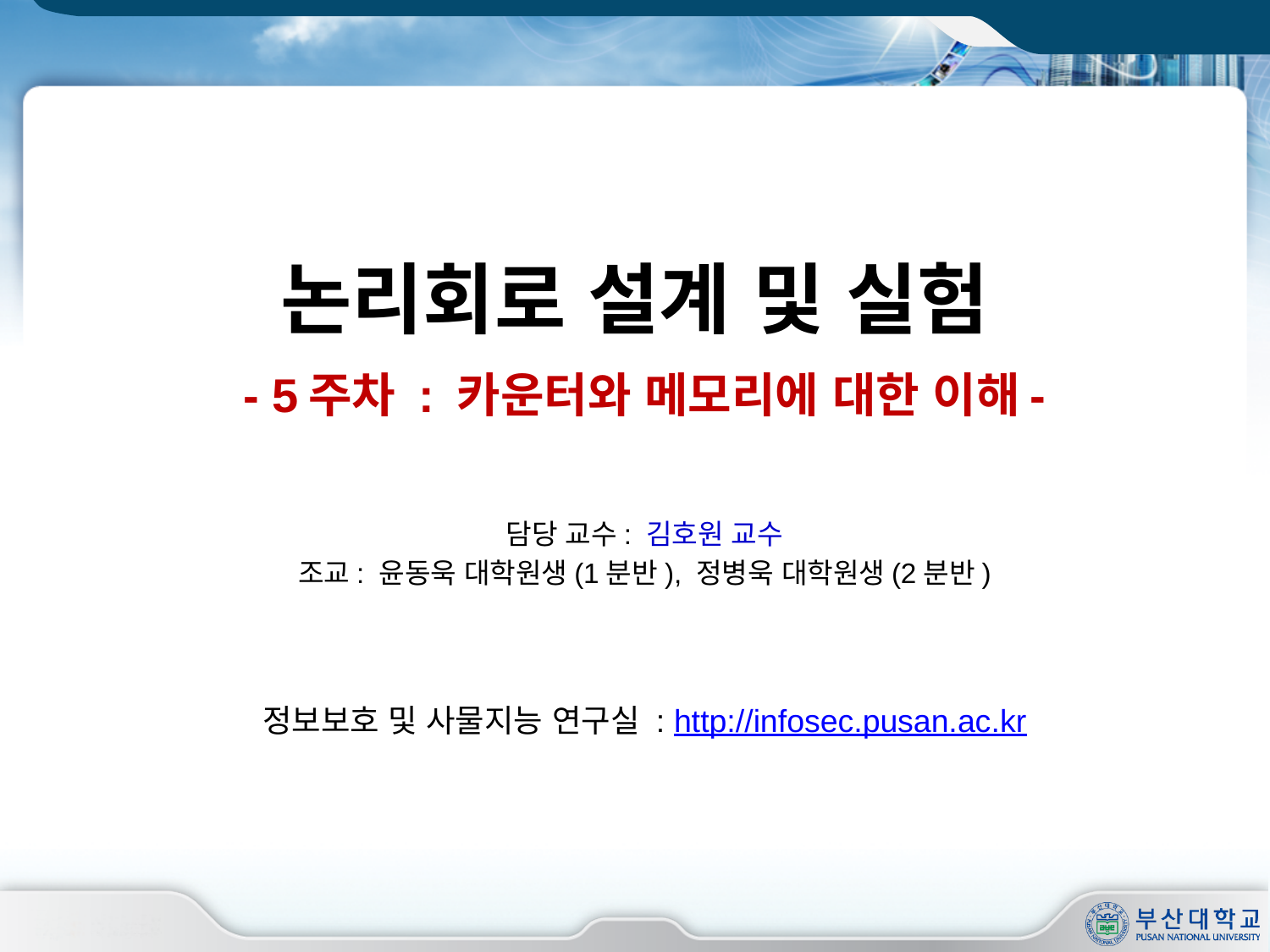

논리회로 설계 및 실험
- 5주차 : 카운터와 메모리에 대한 이해-
담당 교수: 김호원 교수
조교: 윤동욱 대학원생(1분반), 정병욱 대학원생(2분반)
정보보호 및 사물지능 연구실 : http://infosec.pusan.ac.kr